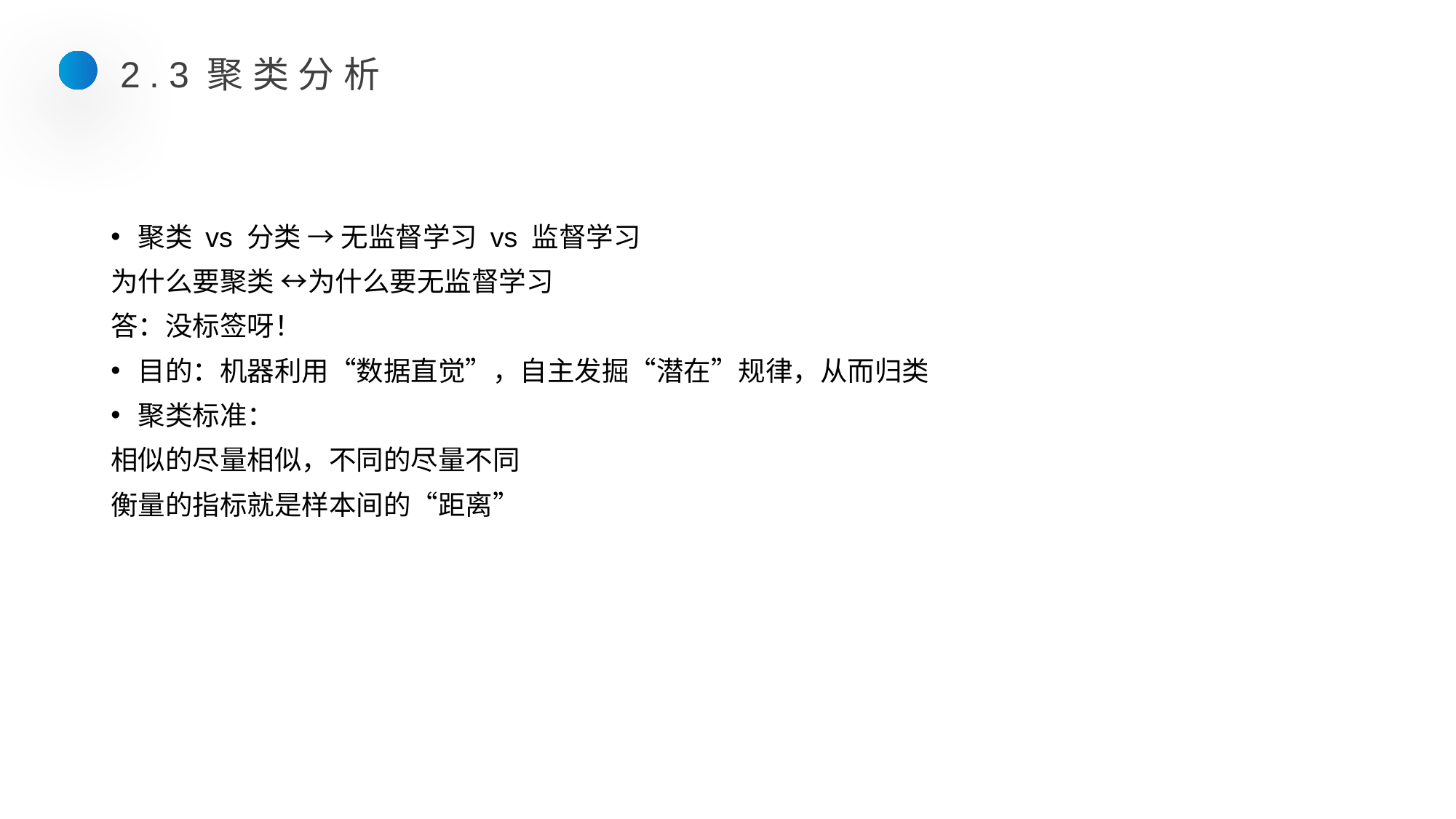

2.3聚类分析

聚类 vs 分类 → 无监督学习 vs 监督学习
为什么要聚类 ↔为什么要无监督学习
答：没标签呀！
目的：机器利用“数据直觉”，自主发掘“潜在”规律，从而归类
聚类标准：
相似的尽量相似，不同的尽量不同
衡量的指标就是样本间的“距离”